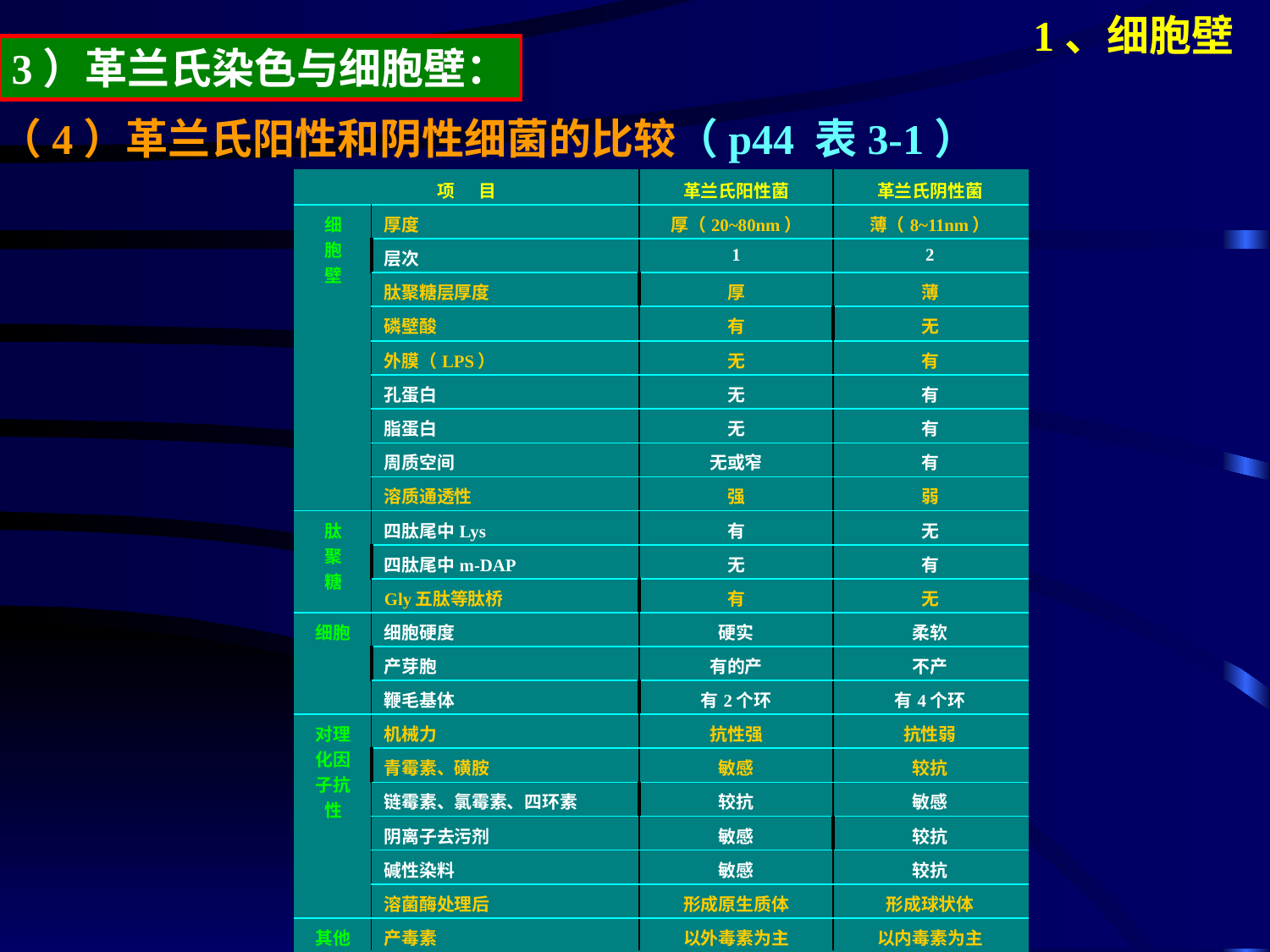

1、细胞壁
3）革兰氏染色与细胞壁：
 （4）革兰氏阳性和阴性细菌的比较（p44 表3-1）
| 项 目 |  | 革兰氏阳性菌 | 革兰氏阴性菌 |
| --- | --- | --- | --- |
| 细 胞 壁 | 厚度 | 厚（20~80nm） | 薄（8~11nm） |
|  | 层次 | 1 | 2 |
|  | 肽聚糖层厚度 | 厚 | 薄 |
|  | 磷壁酸 | 有 | 无 |
|  | 外膜（LPS） | 无 | 有 |
|  | 孔蛋白 | 无 | 有 |
|  | 脂蛋白 | 无 | 有 |
|  | 周质空间 | 无或窄 | 有 |
|  | 溶质通透性 | 强 | 弱 |
| 肽 聚 糖 | 四肽尾中Lys | 有 | 无 |
|  | 四肽尾中m-DAP | 无 | 有 |
|  | Gly五肽等肽桥 | 有 | 无 |
| 细胞 | 细胞硬度 | 硬实 | 柔软 |
|  | 产芽胞 | 有的产 | 不产 |
|  | 鞭毛基体 | 有2个环 | 有4个环 |
| 对理 化因 子抗 性 | 机械力 | 抗性强 | 抗性弱 |
|  | 青霉素、磺胺 | 敏感 | 较抗 |
|  | 链霉素、氯霉素、四环素 | 较抗 | 敏感 |
|  | 阴离子去污剂 | 敏感 | 较抗 |
|  | 碱性染料 | 敏感 | 较抗 |
|  | 溶菌酶处理后 | 形成原生质体 | 形成球状体 |
| 其他 | 产毒素 | 以外毒素为主 | 以内毒素为主 |
（参见P45，表3-1）